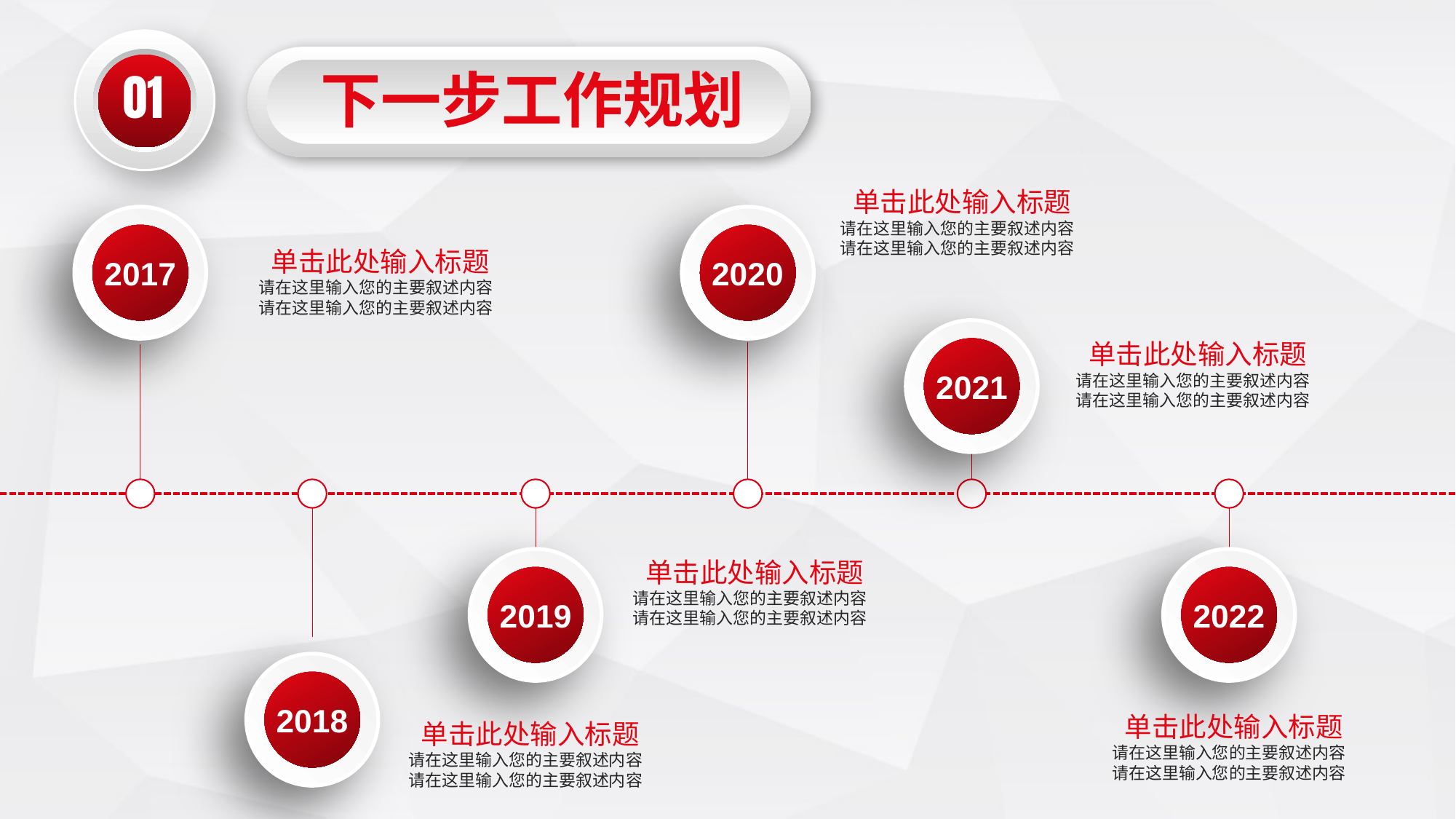

01

下一步工作规划
 单击此处输入标题
请在这里输入您的主要叙述内容
请在这里输入您的主要叙述内容

2017

2020

 单击此处输入标题
请在这里输入您的主要叙述内容
请在这里输入您的主要叙述内容

2021

 单击此处输入标题
请在这里输入您的主要叙述内容
请在这里输入您的主要叙述内容

2018

2019

2022
 单击此处输入标题
请在这里输入您的主要叙述内容
请在这里输入您的主要叙述内容

 单击此处输入标题
请在这里输入您的主要叙述内容
请在这里输入您的主要叙述内容

 单击此处输入标题
请在这里输入您的主要叙述内容
请在这里输入您的主要叙述内容